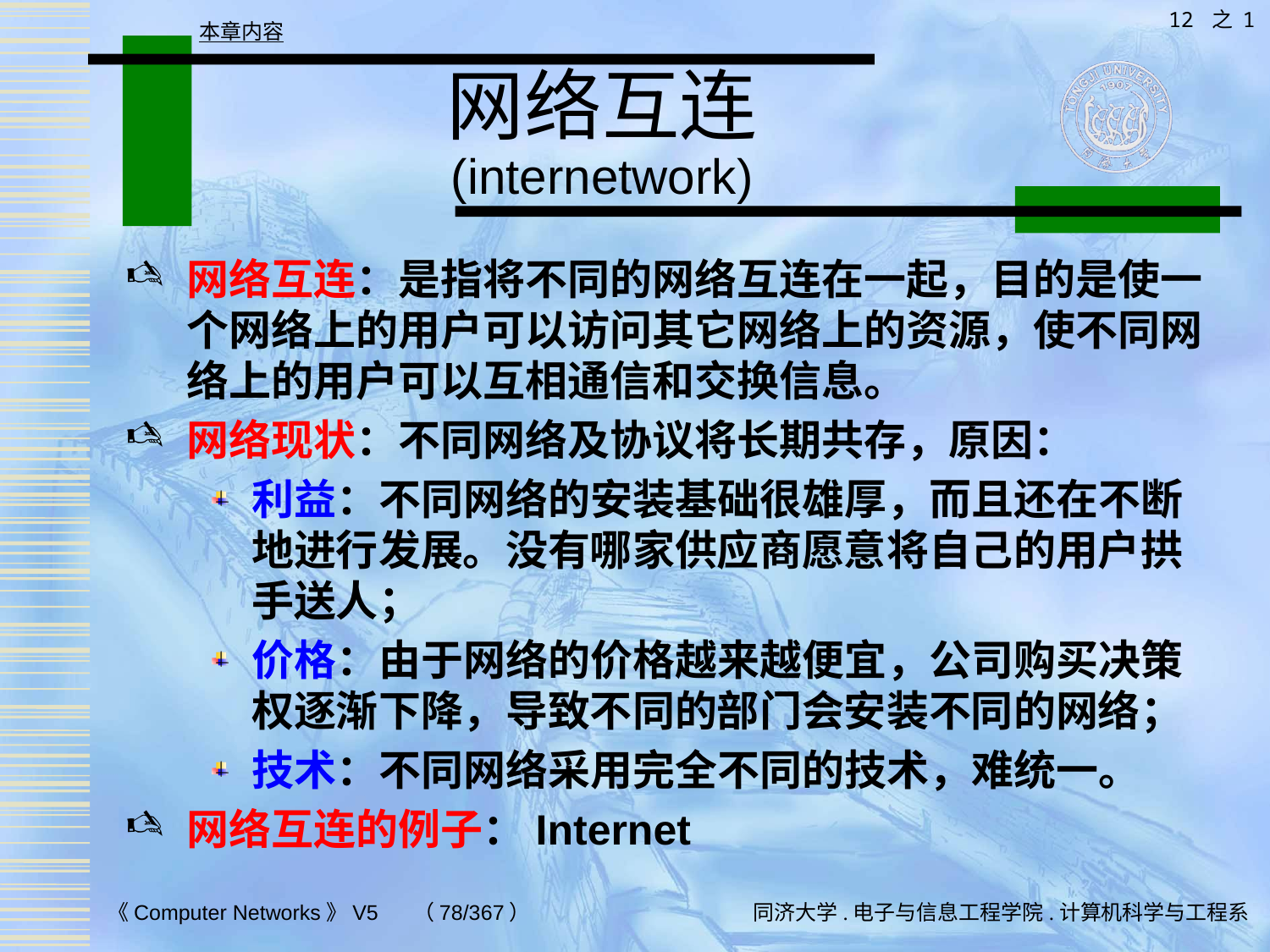

12 之 1
本章内容
# 网络互连 (internetwork)
网络互连：是指将不同的网络互连在一起，目的是使一个网络上的用户可以访问其它网络上的资源，使不同网络上的用户可以互相通信和交换信息。
网络现状：不同网络及协议将长期共存，原因：
利益：不同网络的安装基础很雄厚，而且还在不断地进行发展。没有哪家供应商愿意将自己的用户拱手送人；
价格：由于网络的价格越来越便宜，公司购买决策权逐渐下降，导致不同的部门会安装不同的网络；
技术：不同网络采用完全不同的技术，难统一。
网络互连的例子：Internet